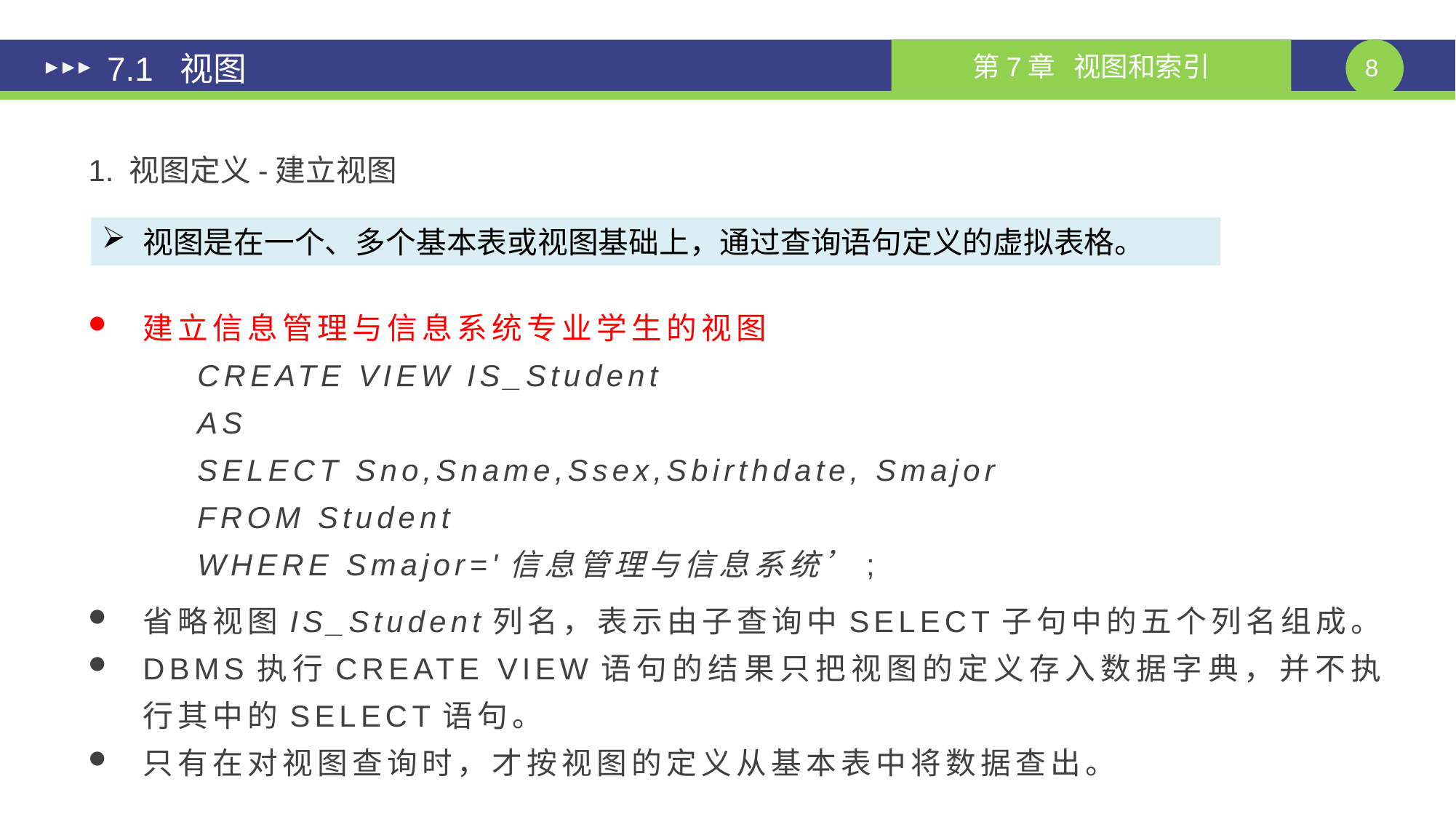

# 7.1  视图
1. 视图定义-建立视图
视图是在一个、多个基本表或视图基础上，通过查询语句定义的虚拟表格。
建立信息管理与信息系统专业学生的视图
	CREATE VIEW IS_Student
	AS
	SELECT Sno,Sname,Ssex,Sbirthdate, Smajor
	FROM Student
	WHERE Smajor='信息管理与信息系统’;
省略视图IS_Student列名，表示由子查询中SELECT子句中的五个列名组成。
DBMS执行CREATE VIEW语句的结果只把视图的定义存入数据字典，并不执行其中的SELECT语句。
只有在对视图查询时，才按视图的定义从基本表中将数据查出。